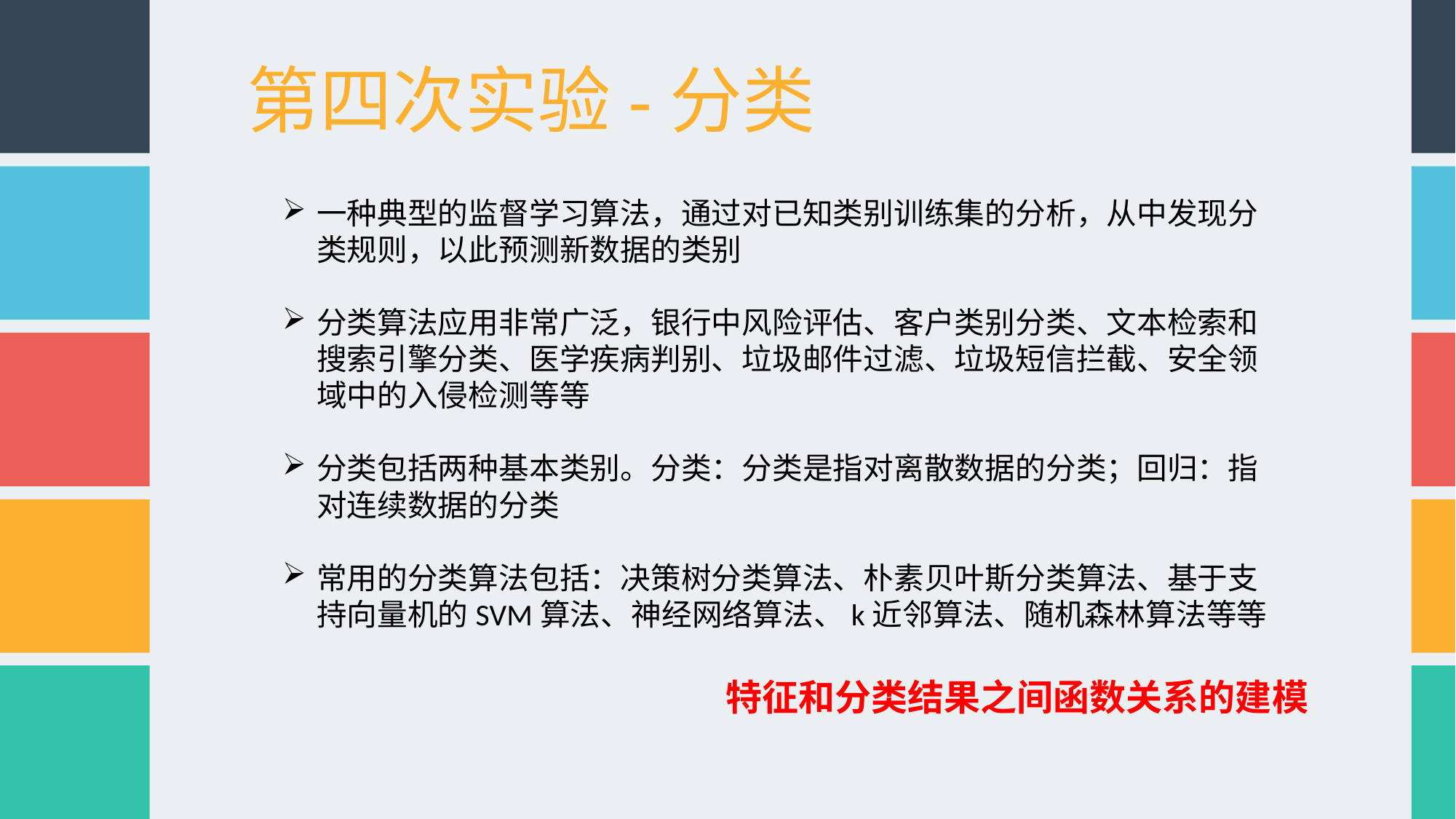

第四次实验-分类

一种典型的监督学习算法，通过对已知类别训练集的分析，从中发现分类规则，以此预测新数据的类别

分类算法应用非常广泛，银行中风险评估、客户类别分类、文本检索和搜索引擎分类、医学疾病判别、垃圾邮件过滤、垃圾短信拦截、安全领域中的入侵检测等等

分类包括两种基本类别。分类：分类是指对离散数据的分类；回归：指对连续数据的分类

常用的分类算法包括：决策树分类算法、朴素贝叶斯分类算法、基于支持向量机的SVM算法、神经网络算法、k近邻算法、随机森林算法等等

特征和分类结果之间函数关系的建模